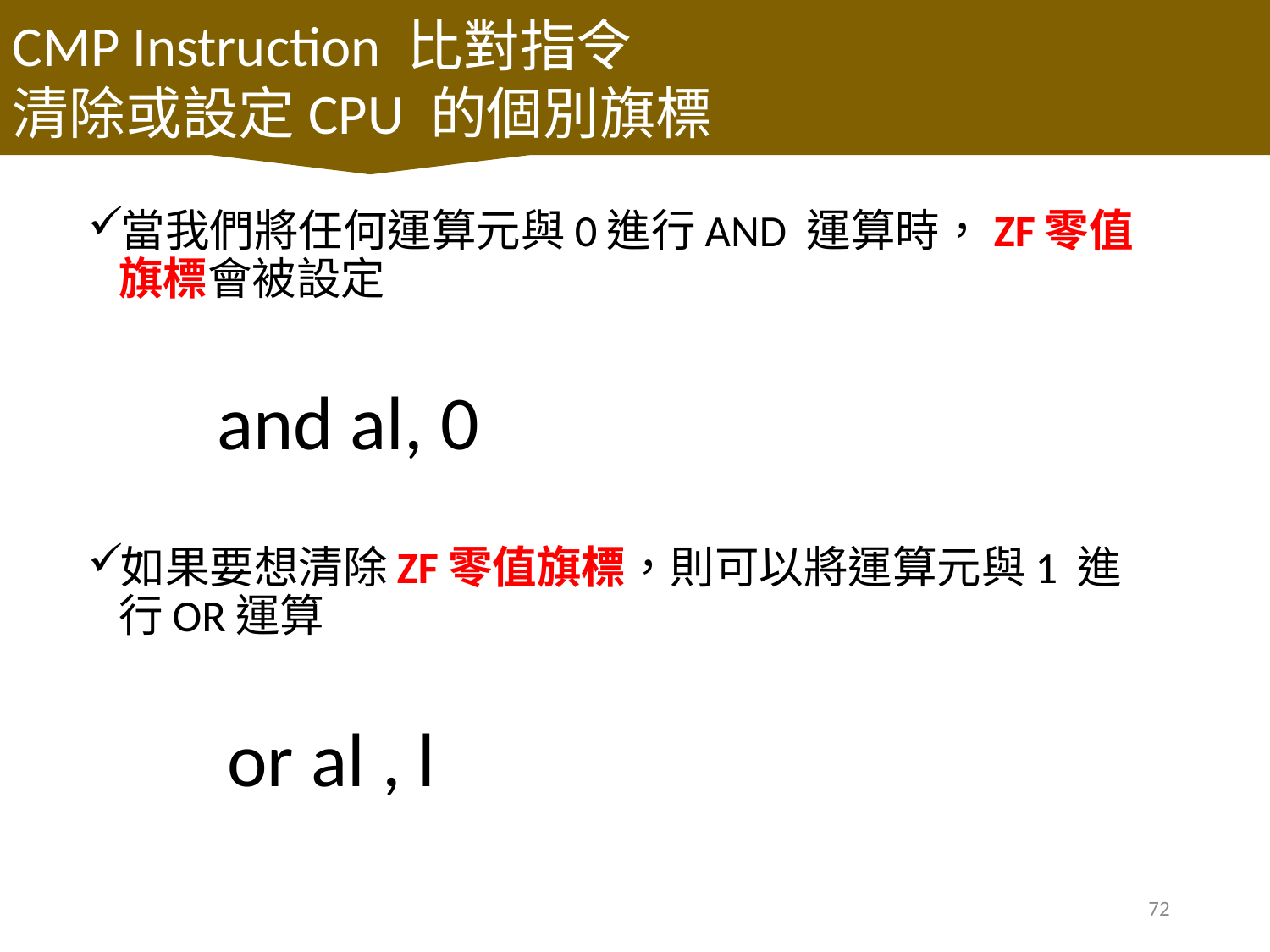

CMP Instruction 比對指令
清除或設定CPU 的個別旗標
當我們將任何運算元與0進行AND 運算時，ZF零值旗標會被設定

             and al, 0

如果要想清除ZF零值旗標，則可以將運算元與1 進行OR運算

              or al , l

72